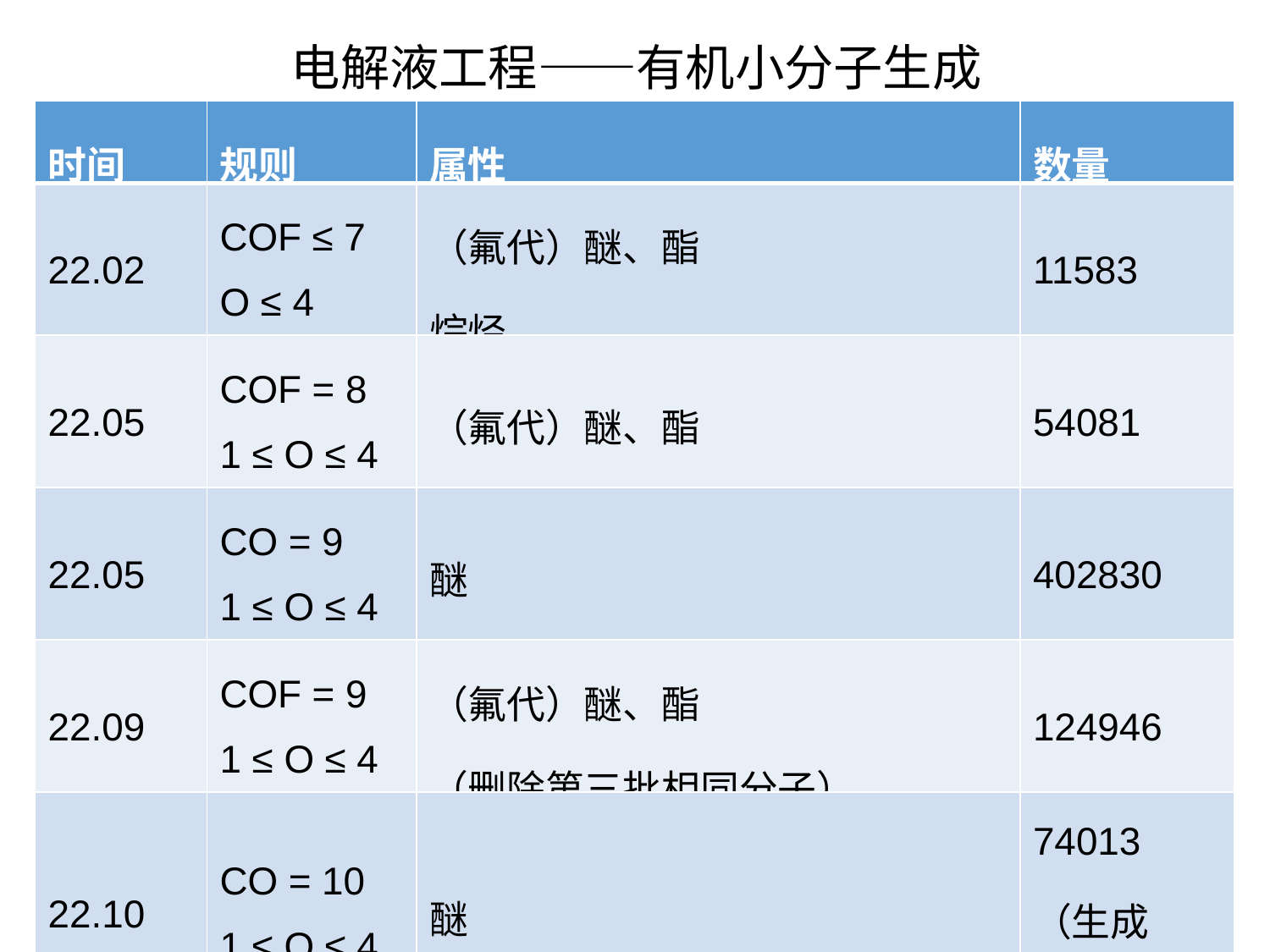

电解液工程——有机小分子生成
| 时间 | 规则 | 属性 | 数量 |
| --- | --- | --- | --- |
| 22.02 | COF ≤ 7 O ≤ 4 | （氟代）醚、酯 烷烃 | 11583 |
| 22.05 | COF = 8 1 ≤ O ≤ 4 | （氟代）醚、酯 | 54081 |
| 22.05 | CO = 9 1 ≤ O ≤ 4 | 醚 | 402830 |
| 22.09 | COF = 9 1 ≤ O ≤ 4 | （氟代）醚、酯 （删除第三批相同分子） | 124946 |
| 22.10 | CO = 10 1 ≤ O ≤ 4 | 醚 | 74013 （生成中） |